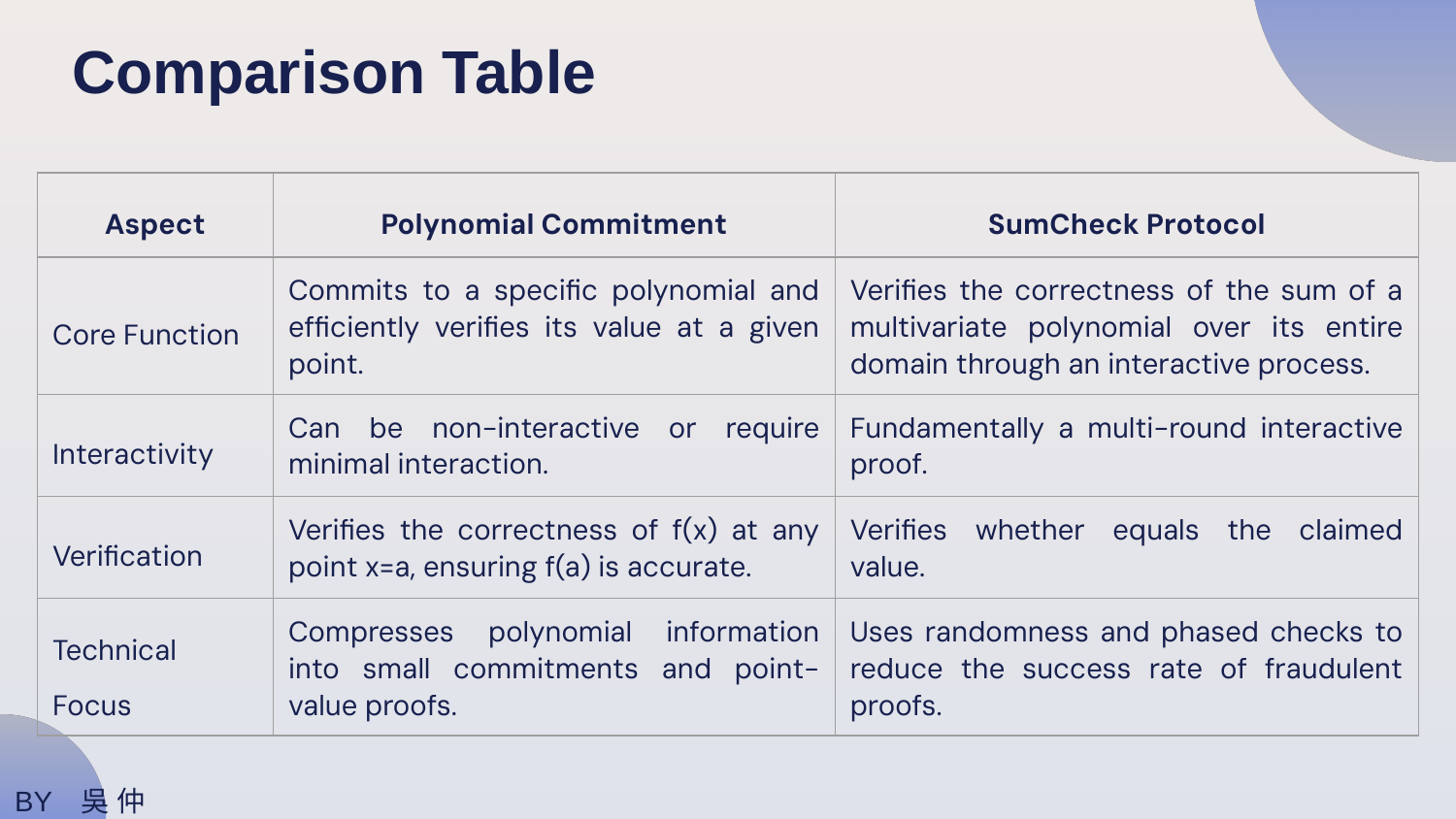

Comparison Table
| Aspect | Polynomial Commitment | SumCheck Protocol |
| --- | --- | --- |
| Core Function | Commits to a specific polynomial and efficiently verifies its value at a given point. | Verifies the correctness of the sum of a multivariate polynomial over its entire domain through an interactive process. |
| Interactivity | Can be non-interactive or require minimal interaction. | Fundamentally a multi-round interactive proof. |
| Verification | Verifies the correctness of f(x) at any point x=a, ensuring f(a) is accurate. | Verifies whether equals the claimed value. |
| Technical Focus | Compresses polynomial information into small commitments and point-value proofs. | Uses randomness and phased checks to reduce the success rate of fraudulent proofs. |
BY 吳仲霖